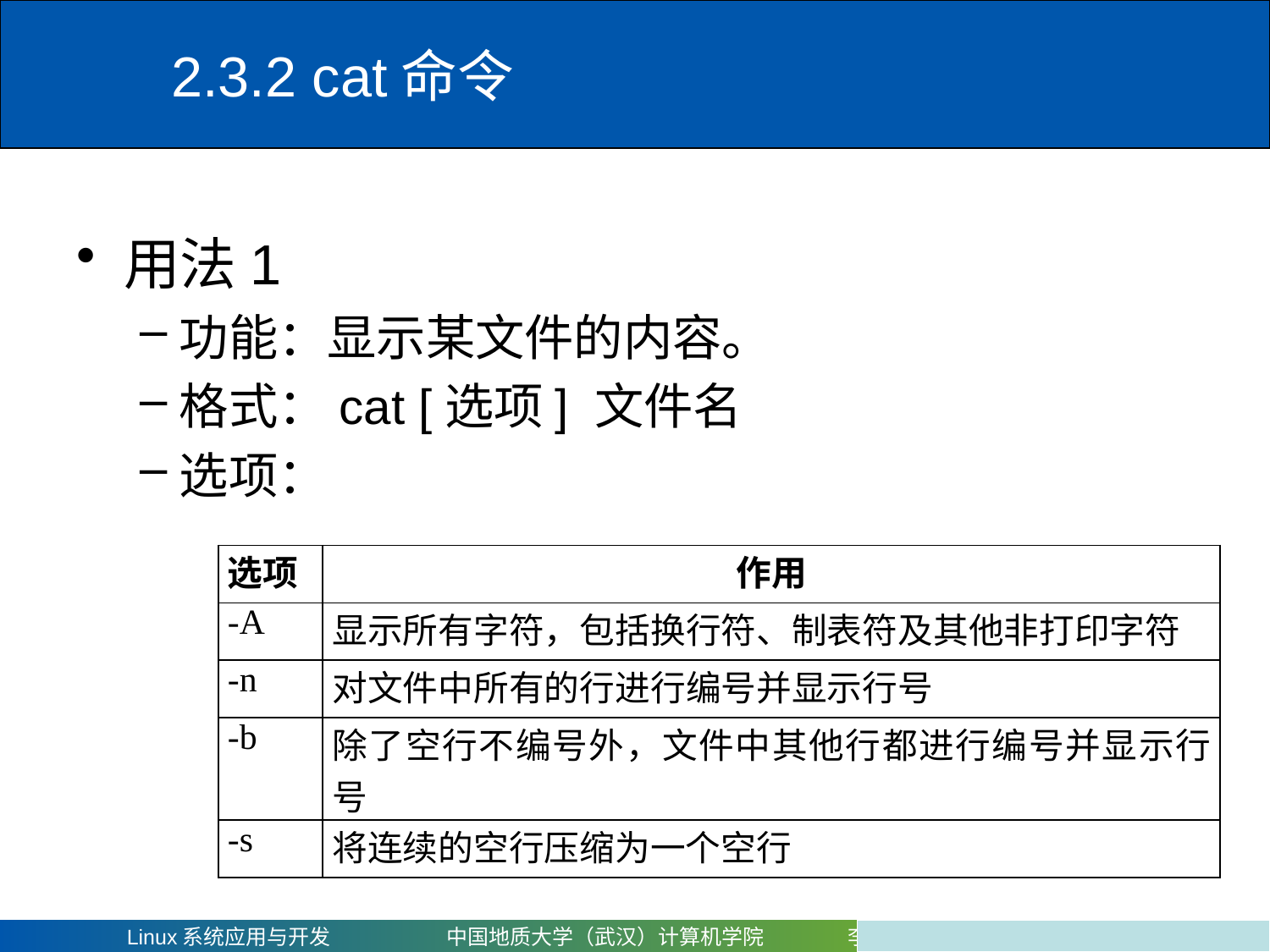

# 2.3.2 cat命令
用法1
功能：显示某文件的内容。
格式：cat [选项] 文件名
选项：
| 选项 | 作用 |
| --- | --- |
| -A | 显示所有字符，包括换行符、制表符及其他非打印字符 |
| -n | 对文件中所有的行进行编号并显示行号 |
| -b | 除了空行不编号外，文件中其他行都进行编号并显示行号 |
| -s | 将连续的空行压缩为一个空行 |